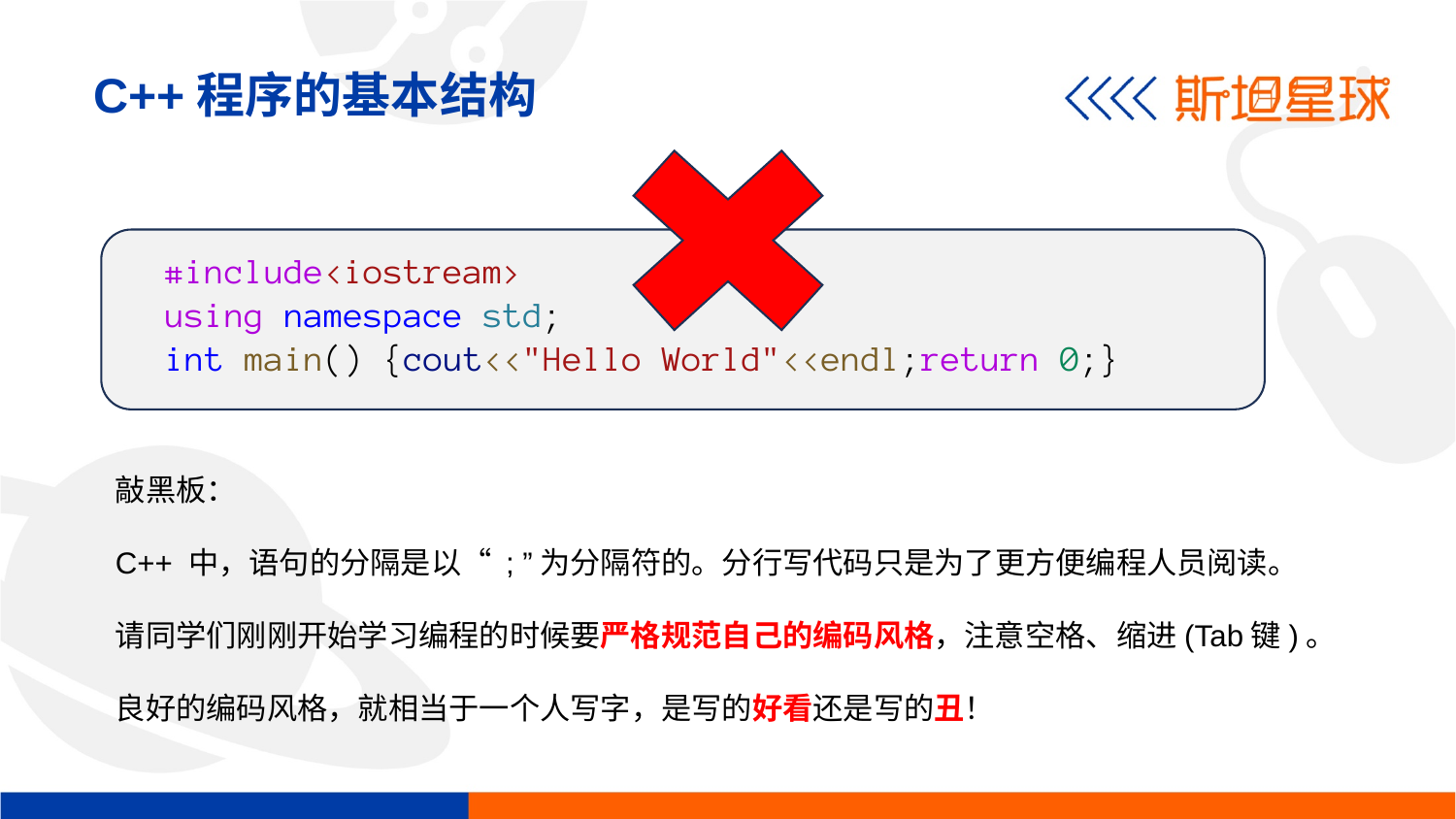

C++程序的基本结构

#include<iostream>
using namespace std;
int main() {cout<<"Hello World"<<endl;return 0;}
敲黑板：

C++ 中，语句的分隔是以“ ; ”为分隔符的。分行写代码只是为了更方便编程人员阅读。

请同学们刚刚开始学习编程的时候要严格规范自己的编码风格，注意空格、缩进(Tab键)。

良好的编码风格，就相当于一个人写字，是写的好看还是写的丑！